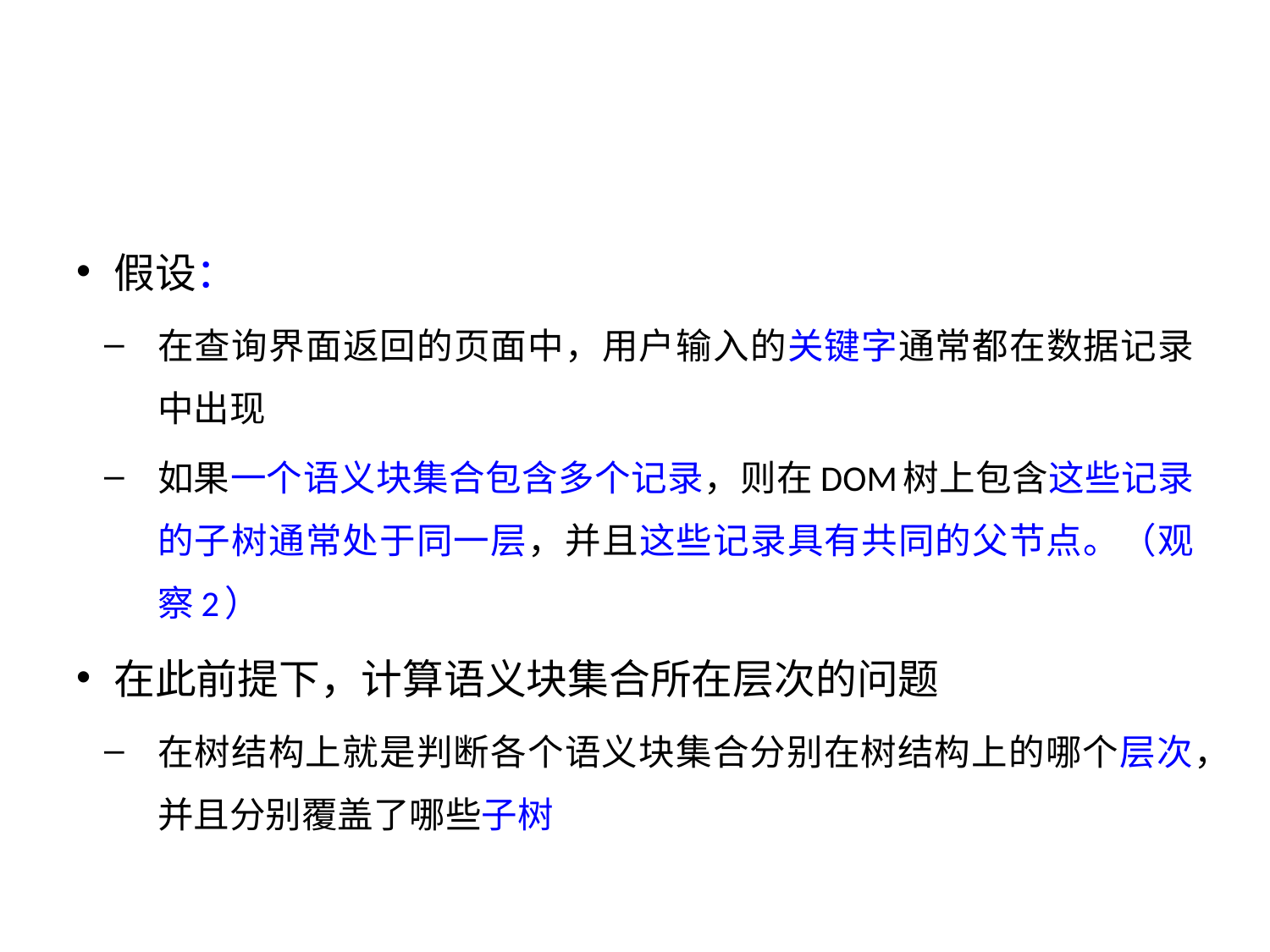

#
假设：
在查询界面返回的页面中，用户输入的关键字通常都在数据记录中出现
如果一个语义块集合包含多个记录，则在DOM树上包含这些记录的子树通常处于同一层，并且这些记录具有共同的父节点。（观察2）
在此前提下，计算语义块集合所在层次的问题
在树结构上就是判断各个语义块集合分别在树结构上的哪个层次，并且分别覆盖了哪些子树